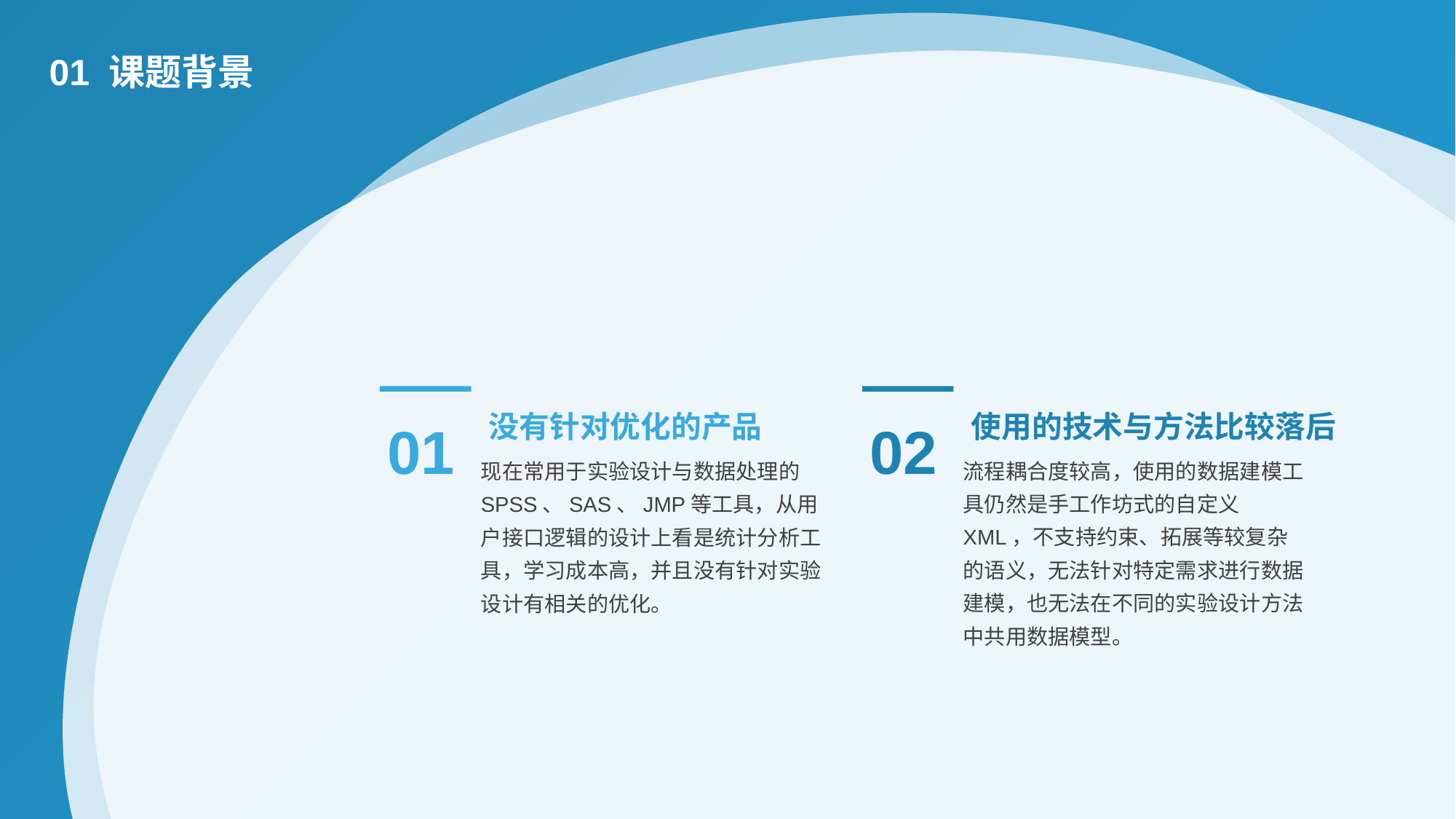

01 课题背景
01

02

没有针对优化的产品
使用的技术与方法比较落后
现在常用于实验设计与数据处理的SPSS、SAS、JMP等工具，从用户接口逻辑的设计上看是统计分析工具，学习成本高，并且没有针对实验设计有相关的优化。
流程耦合度较高，使用的数据建模工具仍然是手工作坊式的自定义XML，不支持约束、拓展等较复杂的语义，无法针对特定需求进行数据建模，也无法在不同的实验设计方法中共用数据模型。